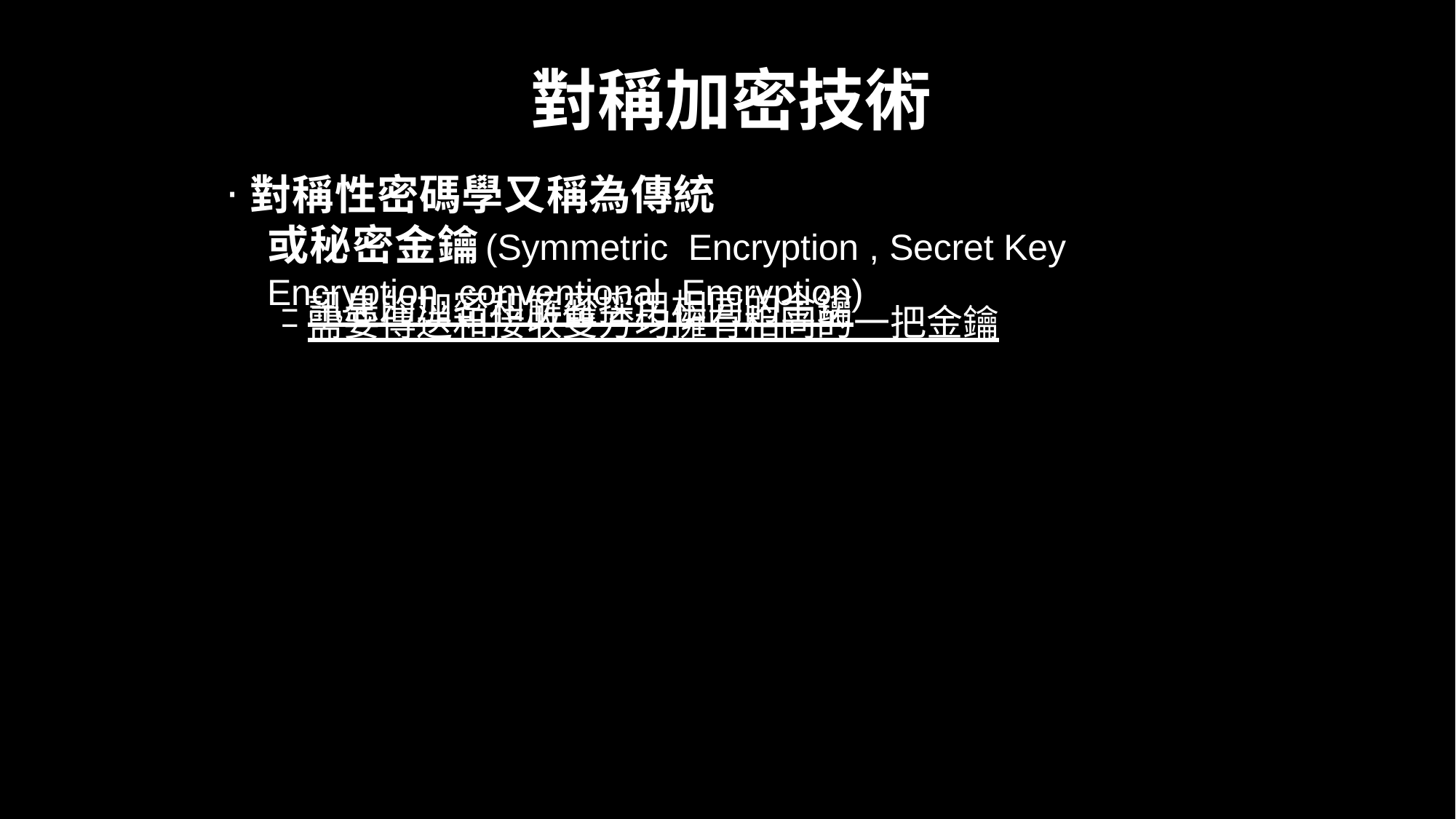

對稱加密技術
‧對稱性密碼學又稱為傳統
或秘密金鑰	(Symmetric  Encryption , Secret Key  Encryption, conventional  Encryption)
–訊息的加密和解密採用相同的金鑰
–需要傳送和接收雙方均擁有相同的一把金鑰